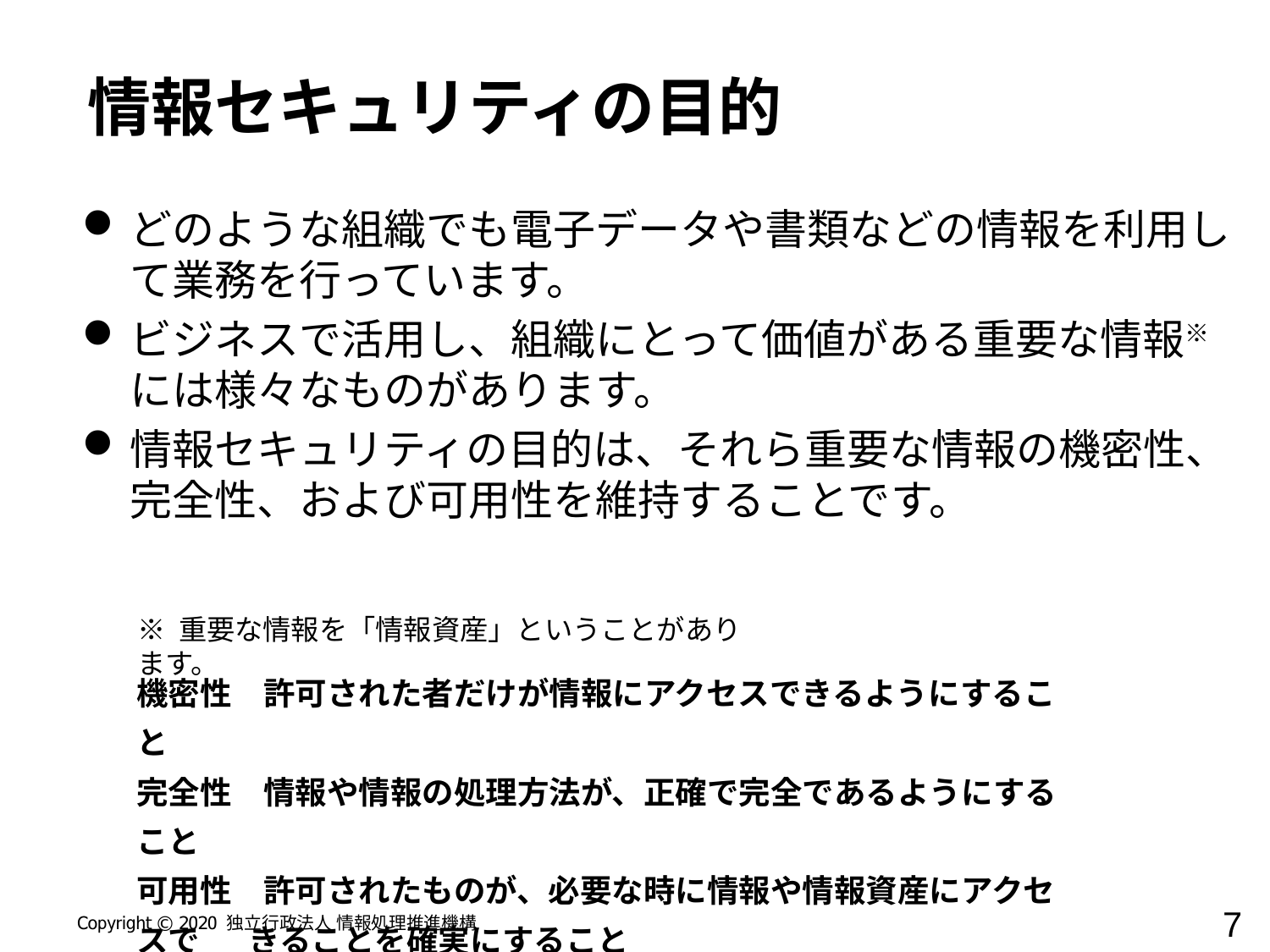

# 情報セキュリティの目的
どのような組織でも電子データや書類などの情報を利用して業務を行っています。
ビジネスで活用し、組織にとって価値がある重要な情報※には様々なものがあります。
情報セキュリティの目的は、それら重要な情報の機密性、完全性、および可用性を維持することです。
※ 重要な情報を「情報資産」ということがあります。
機密性　許可された者だけが情報にアクセスできるようにすること
完全性　情報や情報の処理方法が、正確で完全であるようにすること
可用性　許可されたものが、必要な時に情報や情報資産にアクセスで	きることを確実にすること